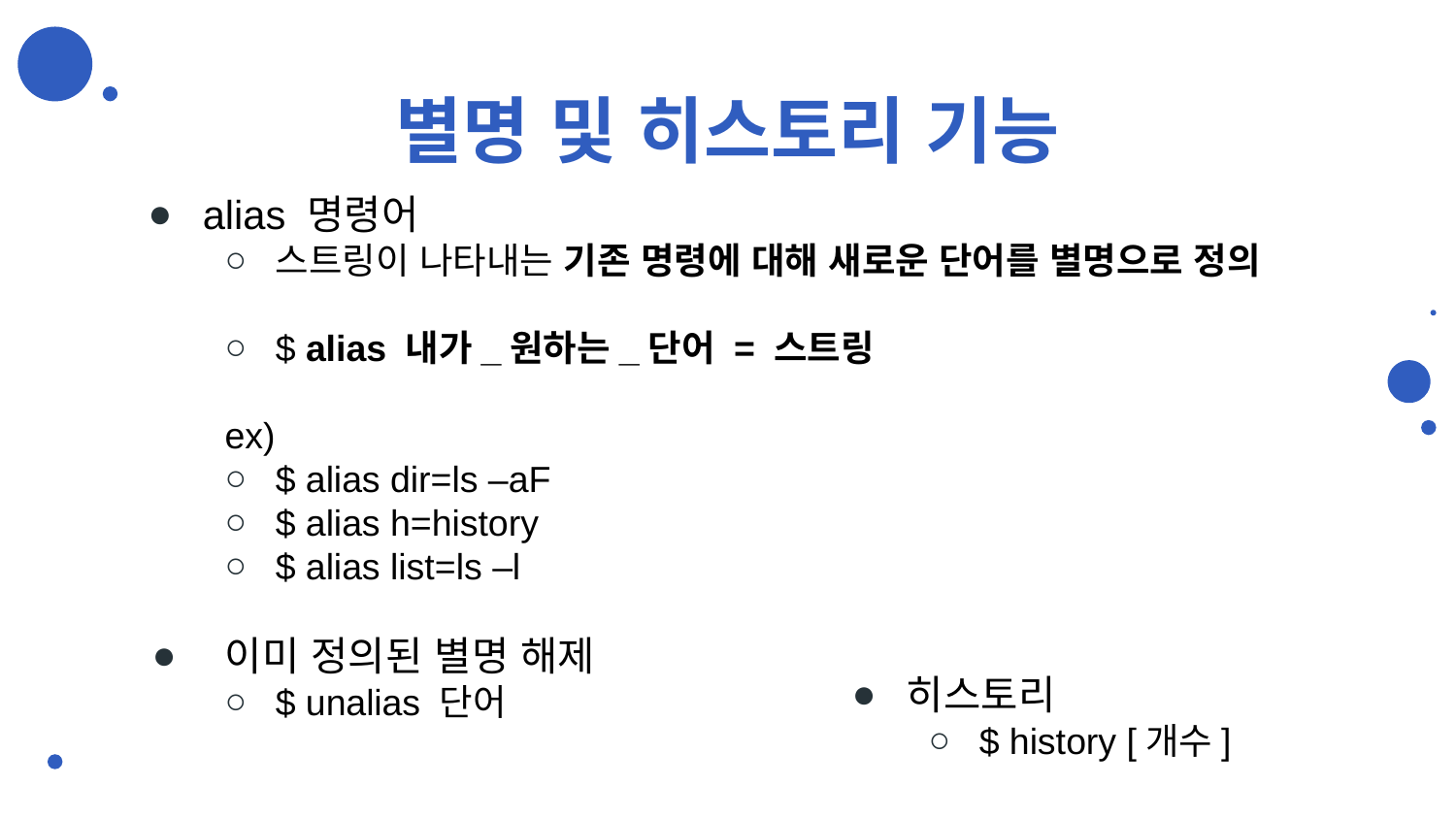

# 별명 및 히스토리 기능
alias 명령어
스트링이 나타내는 기존 명령에 대해 새로운 단어를 별명으로 정의

$ alias 내가_원하는_단어 = 스트링

ex)
$ alias dir=ls –aF
$ alias h=history
$ alias list=ls –l

이미 정의된 별명 해제
$ unalias 단어
히스토리
$ history [개수]